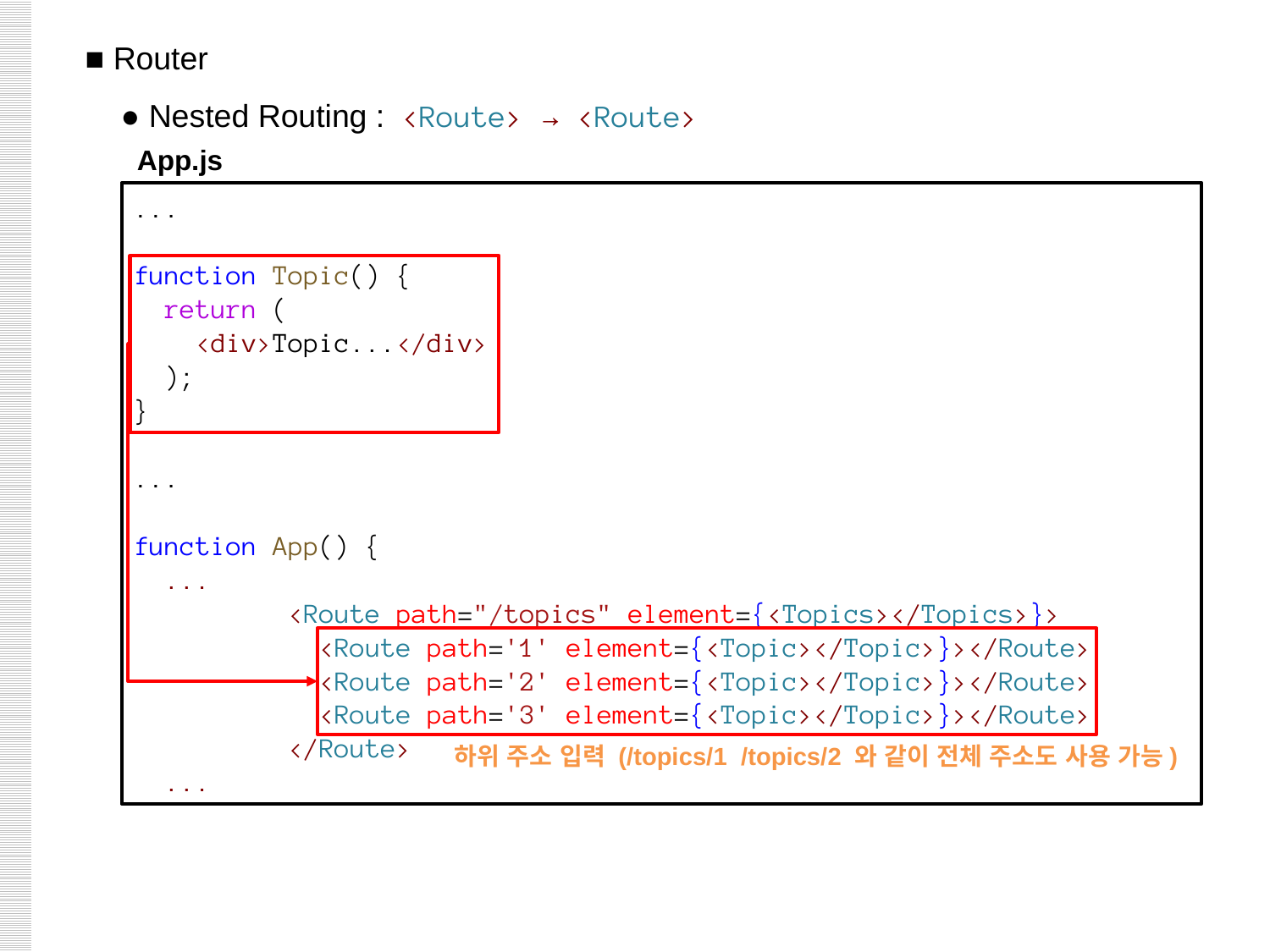

■ Router
    ● Nested Routing : <Route> → <Route>

App.js
...

function Topic() {
  return (
    <div>Topic...</div>
  );
}
...

function App() {
  ...
          <Route path="/topics" element={<Topics></Topics>}>
            <Route path='1' element={<Topic></Topic>}></Route>
            <Route path='2' element={<Topic></Topic>}></Route>
            <Route path='3' element={<Topic></Topic>}></Route>
          </Route>
  ...

하위 주소 입력 (/topics/1  /topics/2 와 같이 전체 주소도 사용 가능)